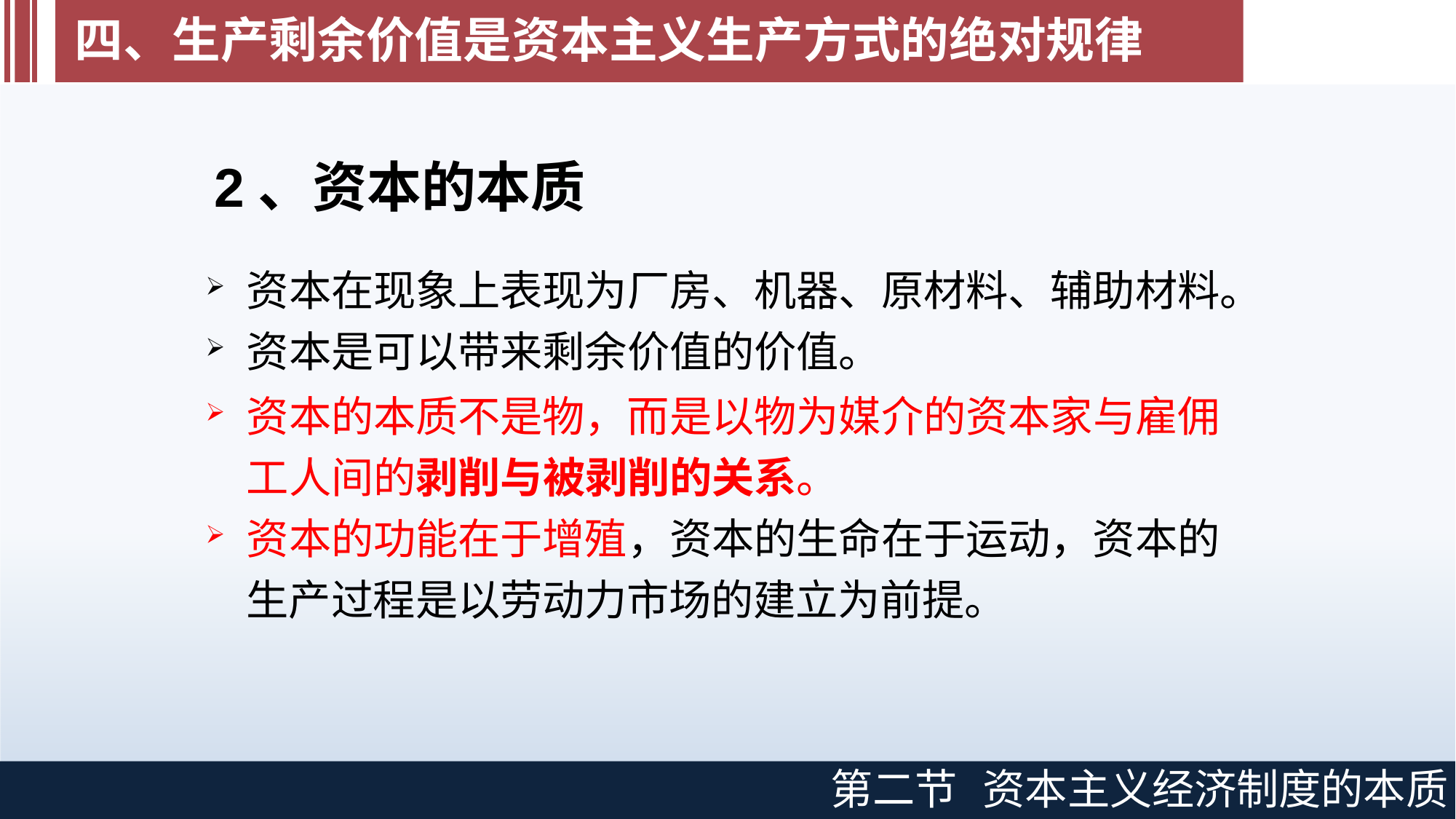

# 四、生产剩余价值是资本主义生产方式的绝对规律

2、资本的本质
资本在现象上表现为厂房、机器、原材料、辅助材料。
资本是可以带来剩余价值的价值。
资本的本质不是物，而是以物为媒介的资本家与雇佣 工人间的剥削与被剥削的关系。
资本的功能在于增殖，资本的生命在于运动，资本的 生产过程是以劳动力市场的建立为前提。
第二节
资本主义经济制度的本质